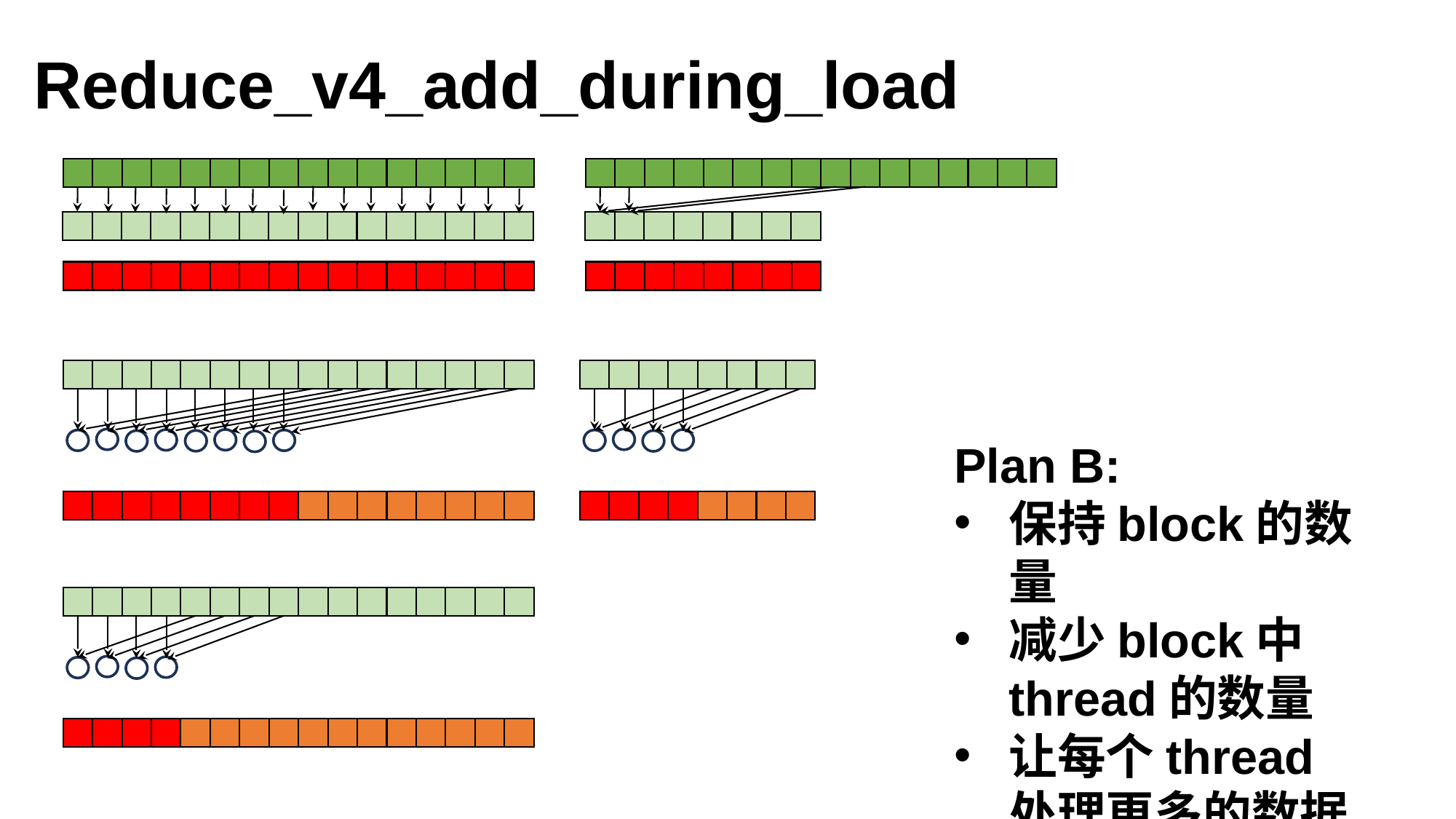

# Reduce_v4_add_during_load

Plan B:
保持block的数量
减少block中thread的数量
让每个thread处理更多的数据